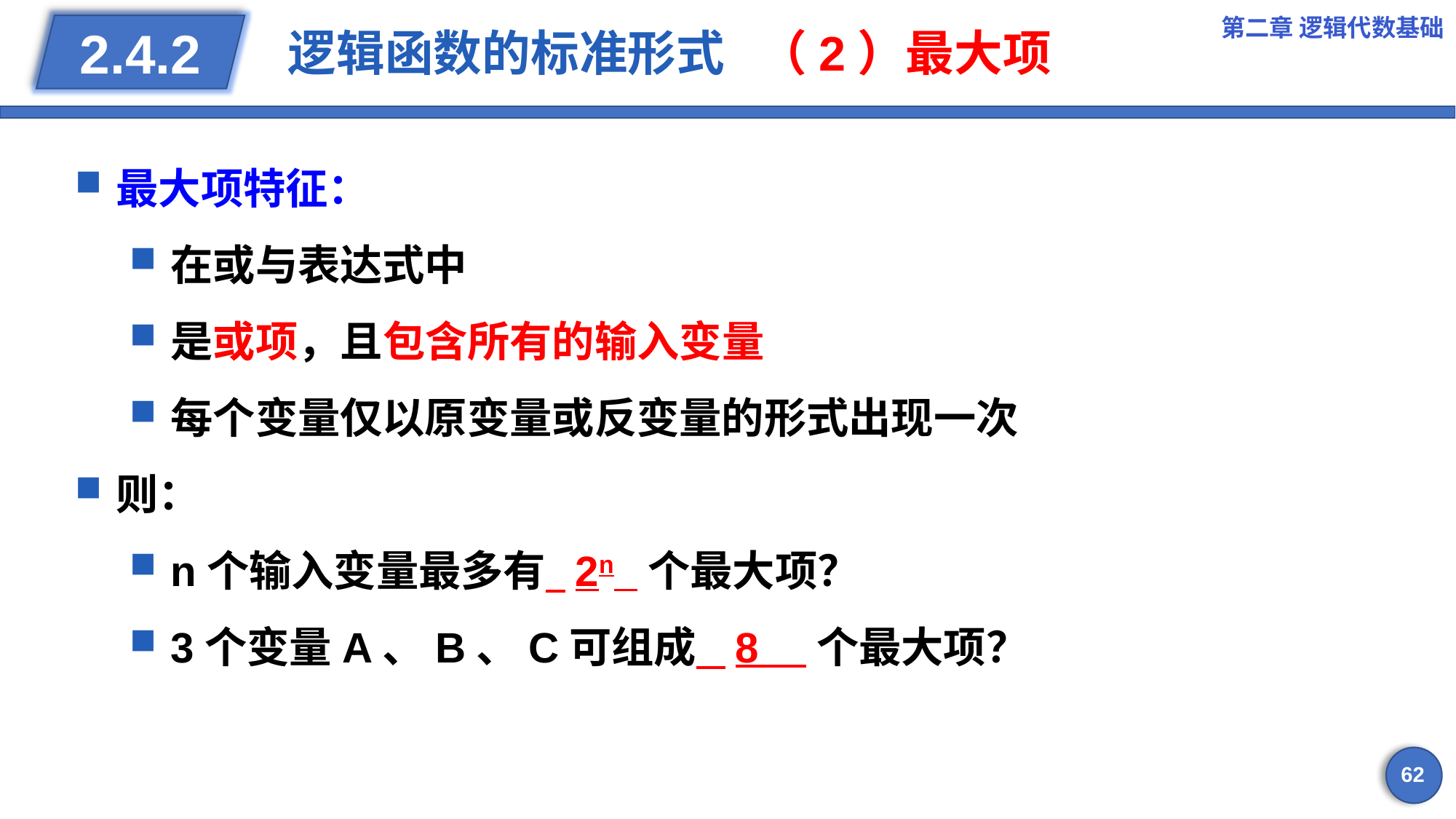

第二章 逻辑代数基础
逻辑函数的标准形式   （2）最大项
2.4.2
最大项特征：
在或与表达式中
是或项，且包含所有的输入变量
每个变量仅以原变量或反变量的形式出现一次
则：
n个输入变量最多有  2n  个最大项？
3个变量A、B、C可组成   8    个最大项？
62